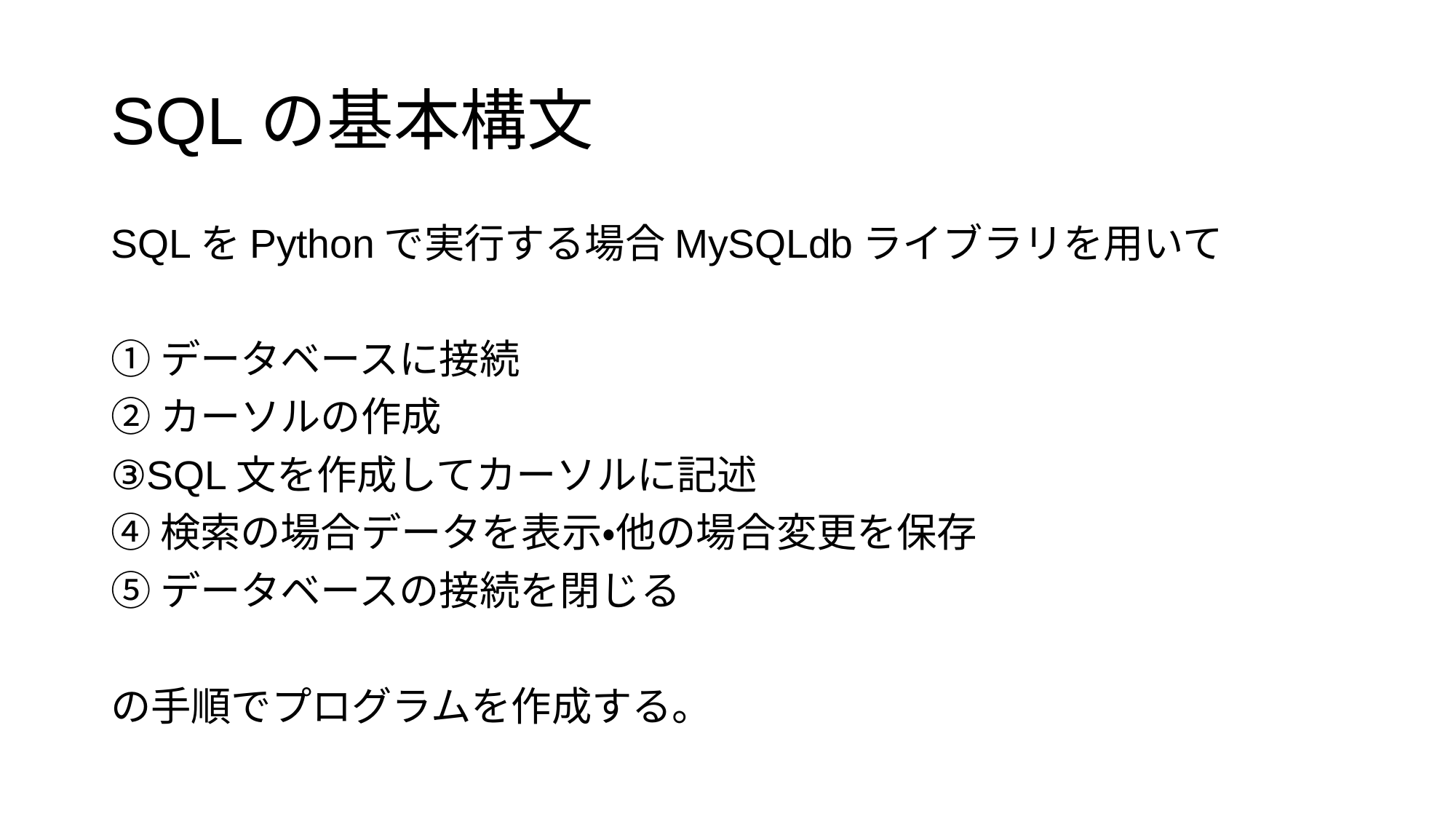

# SQLの基本構文
SQLをPythonで実行する場合MySQLdbライブラリを用いて

①データベースに接続
②カーソルの作成
③SQL文を作成してカーソルに記述
④検索の場合データを表示・他の場合変更を保存
⑤データベースの接続を閉じる

の手順でプログラムを作成する。